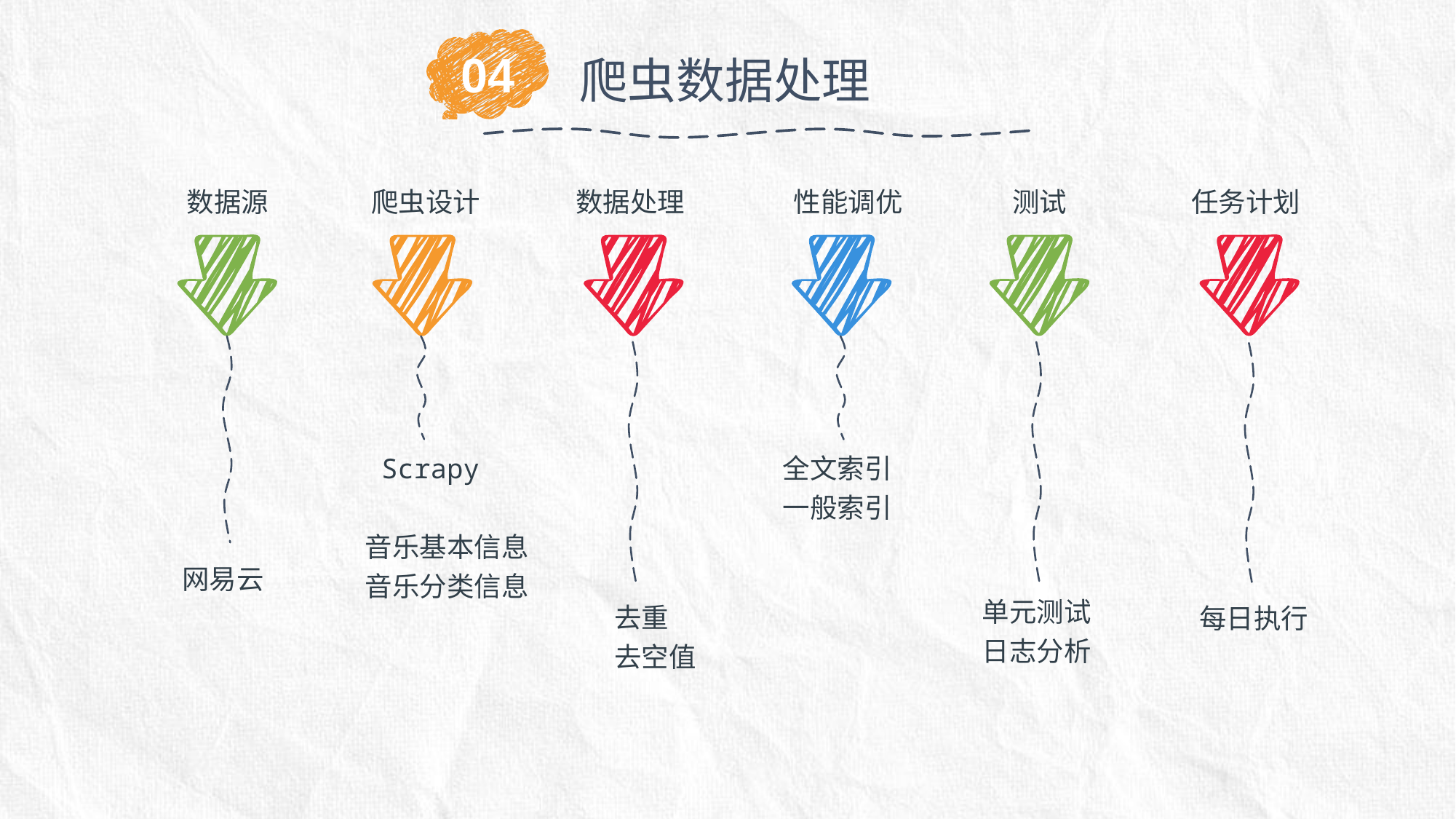

04
爬虫数据处理

任务计划

数据源

爬虫设计

数据处理

性能调优

测试

 Scrapy

音乐基本信息
音乐分类信息

网易云

全文索引
一般索引

去重
去空值

单元测试
日志分析

每日执行